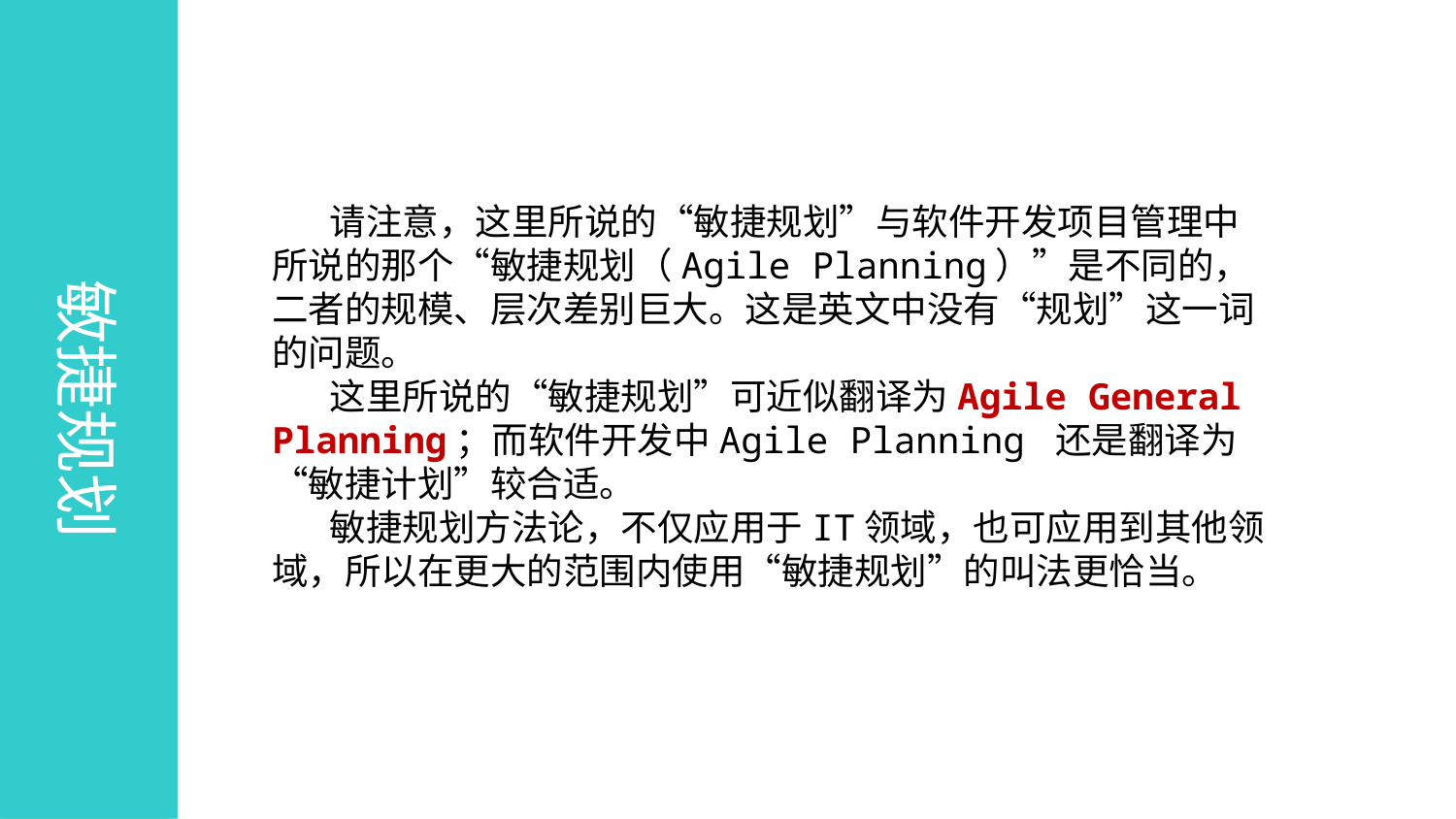

敏捷规划
请注意，这里所说的“敏捷规划”与软件开发项目管理中所说的那个“敏捷规划（Agile Planning）”是不同的，二者的规模、层次差别巨大。这是英文中没有“规划”这一词的问题。
这里所说的“敏捷规划”可近似翻译为Agile General Planning；而软件开发中Agile Planning 还是翻译为“敏捷计划”较合适。
敏捷规划方法论，不仅应用于IT领域，也可应用到其他领域，所以在更大的范围内使用“敏捷规划”的叫法更恰当。